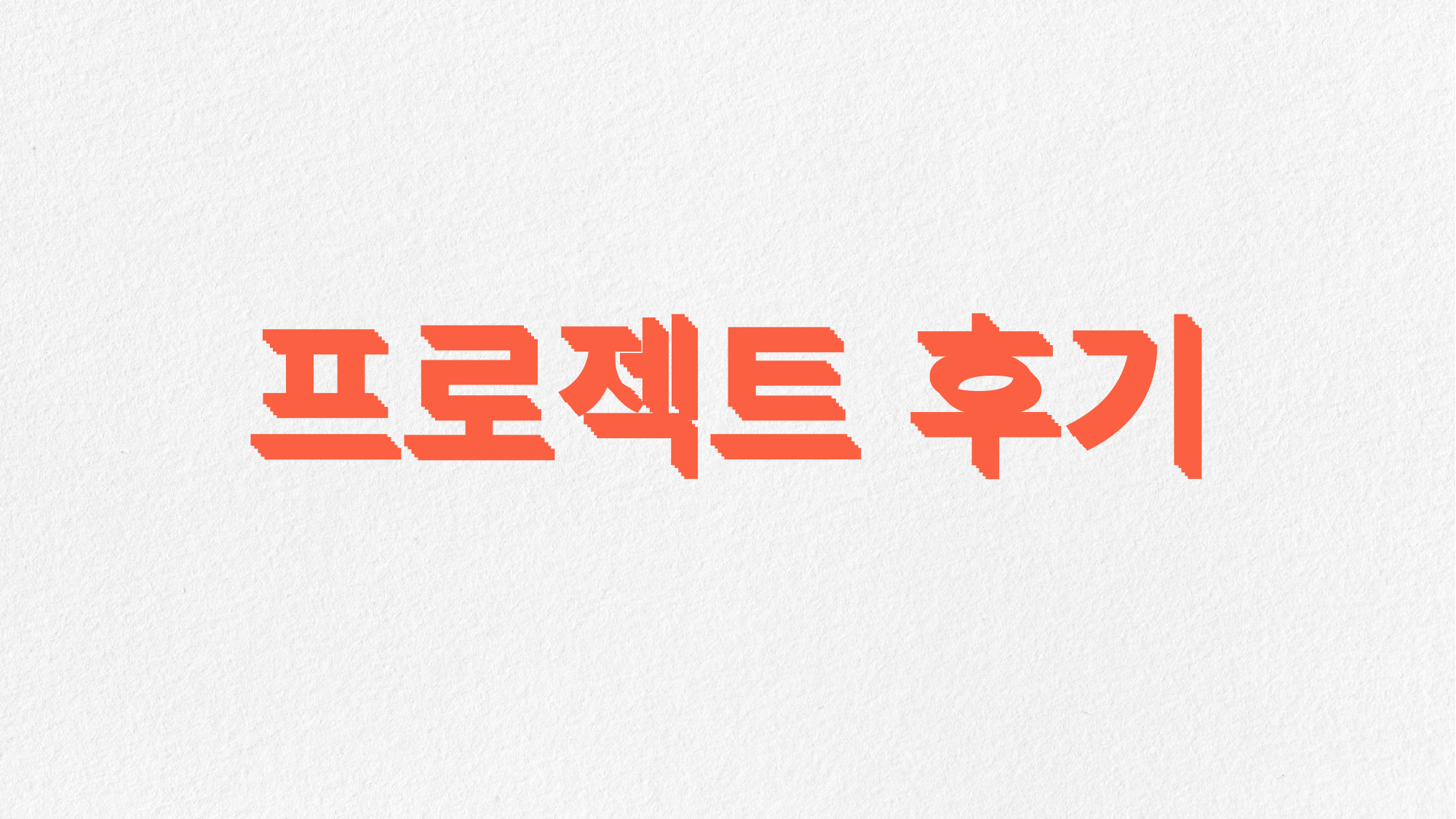

프로젝트 후기
프로젝트 후기
프로젝트 후기
프로젝트 후기
프로젝트 후기